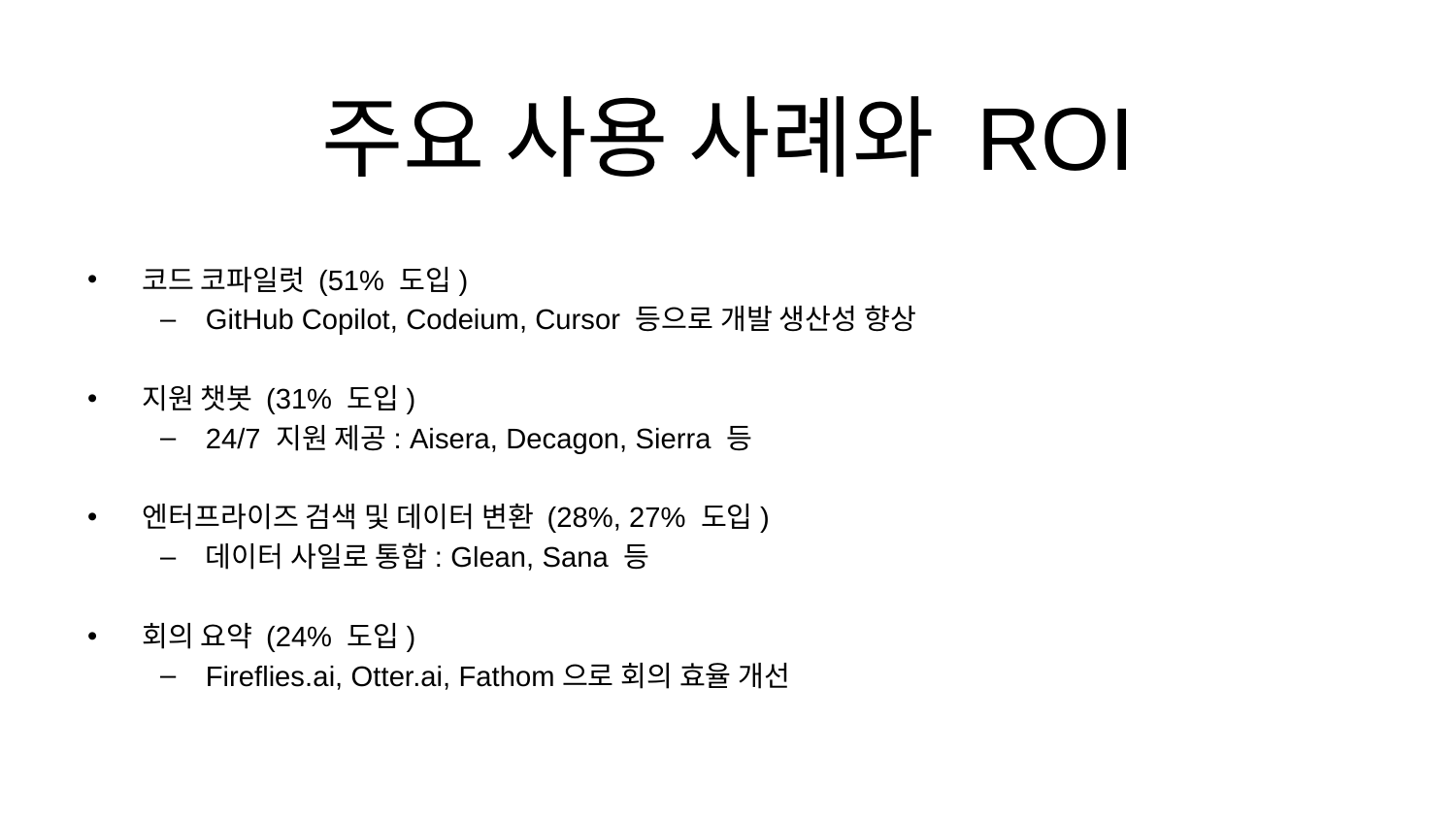

# 주요 사용 사례와 ROI
코드 코파일럿 (51% 도입)
GitHub Copilot, Codeium, Cursor 등으로 개발 생산성 향상

지원 챗봇 (31% 도입)
24/7 지원 제공: Aisera, Decagon, Sierra 등

엔터프라이즈 검색 및 데이터 변환 (28%, 27% 도입)
데이터 사일로 통합: Glean, Sana 등

회의 요약 (24% 도입)
Fireflies.ai, Otter.ai, Fathom으로 회의 효율 개선